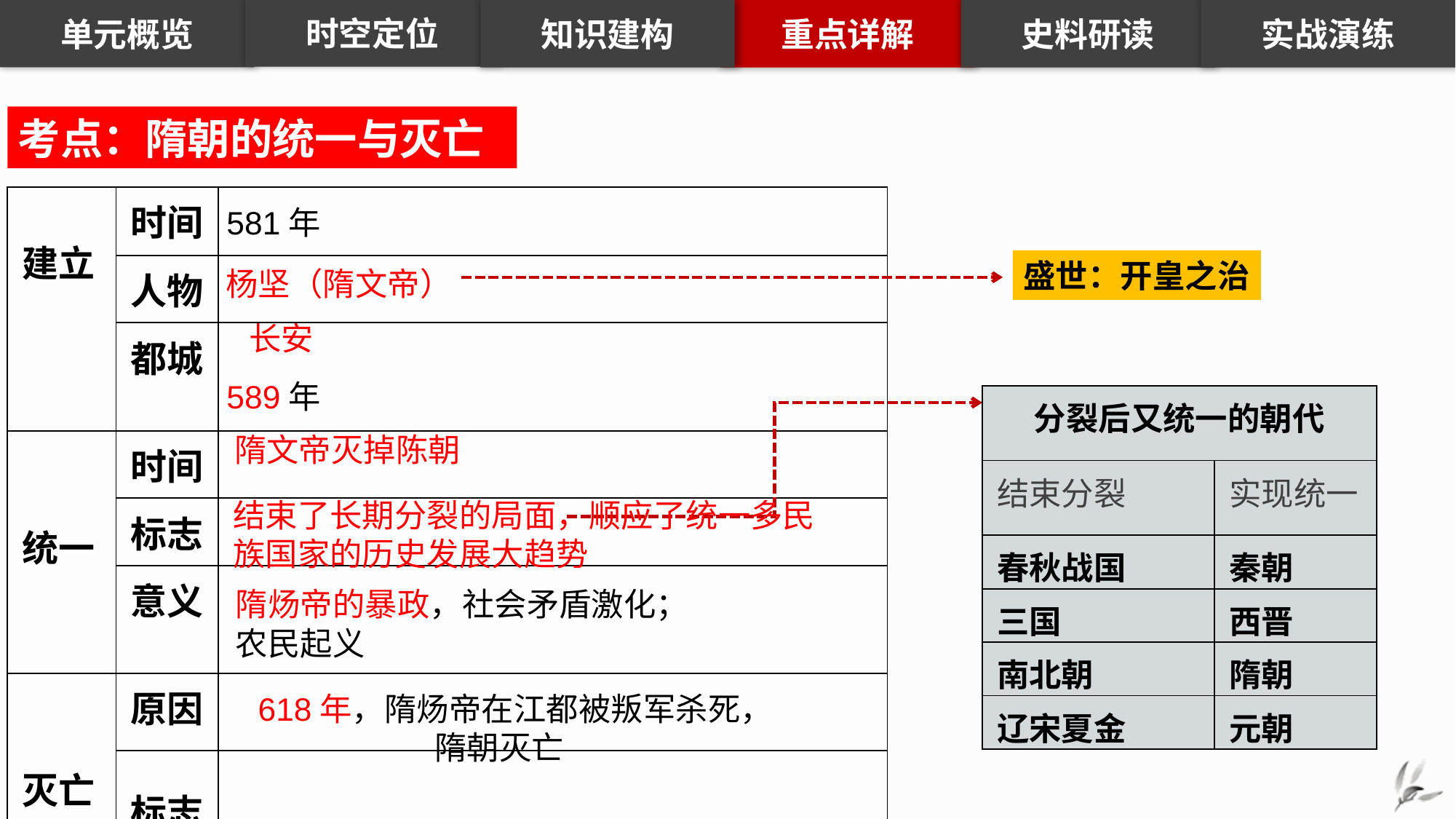

知识建构
重点详解
史料研读

实战演练
时空定位
单元概览
考点：隋朝的统一与灭亡
| 建立 | 时间 |  |
| --- | --- | --- |
|  | 人物 |  |
|  | 都城 |  |
| 统一 | 时间 |  |
|  | 标志 |  |
|  | 意义 |  |
| 灭亡 | 原因 |  |
|  | 标志 |  |
581年
盛世：开皇之治
杨坚（隋文帝）
长安
589年
| 分裂后又统一的朝代 |  |
| --- | --- |
| 结束分裂 | 实现统一 |
| 春秋战国 | 秦朝 |
| 三国 | 西晋 |
| 南北朝 | 隋朝 |
| 辽宋夏金 | 元朝 |
隋文帝灭掉陈朝
结束了长期分裂的局面，顺应了统一多民族国家的历史发展大趋势
隋炀帝的暴政，社会矛盾激化；
农民起义
618年，隋炀帝在江都被叛军杀死，隋朝灭亡